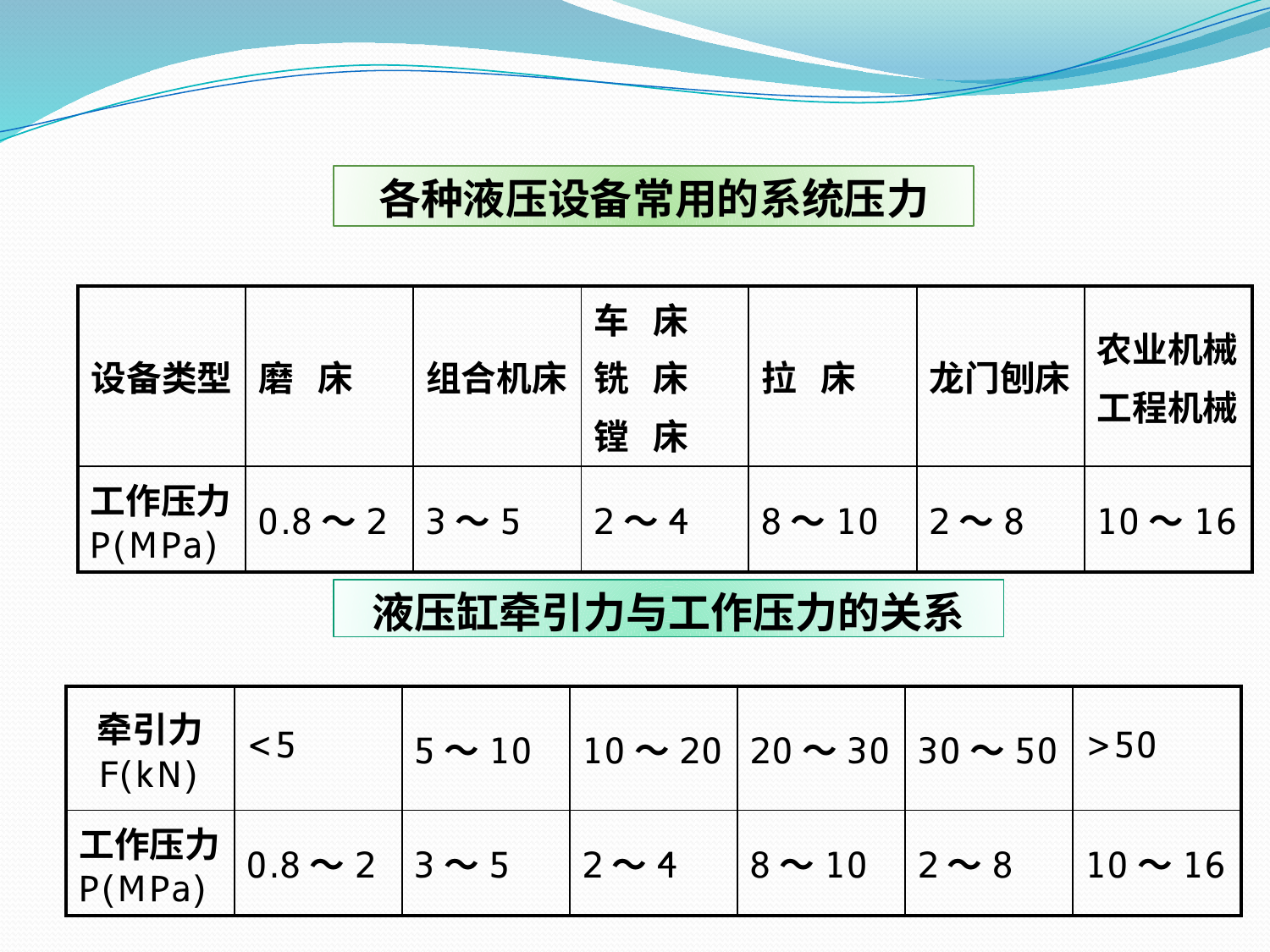

各种液压设备常用的系统压力
| 设备类型 | 磨 床 | 组合机床 | 车 床 铣 床 镗 床 | 拉 床 | 龙门刨床 | 农业机械 工程机械 |
| --- | --- | --- | --- | --- | --- | --- |
| 工作压力 P(MPa) | 0.8～2 | 3～5 | 2～4 | 8～10 | 2～8 | 10～16 |
液压缸牵引力与工作压力的关系
| 牵引力 F(kN) | <5 | 5～10 | 10～20 | 20～30 | 30～50 | >50 |
| --- | --- | --- | --- | --- | --- | --- |
| 工作压力 P(MPa) | 0.8～2 | 3～5 | 2～4 | 8～10 | 2～8 | 10～16 |